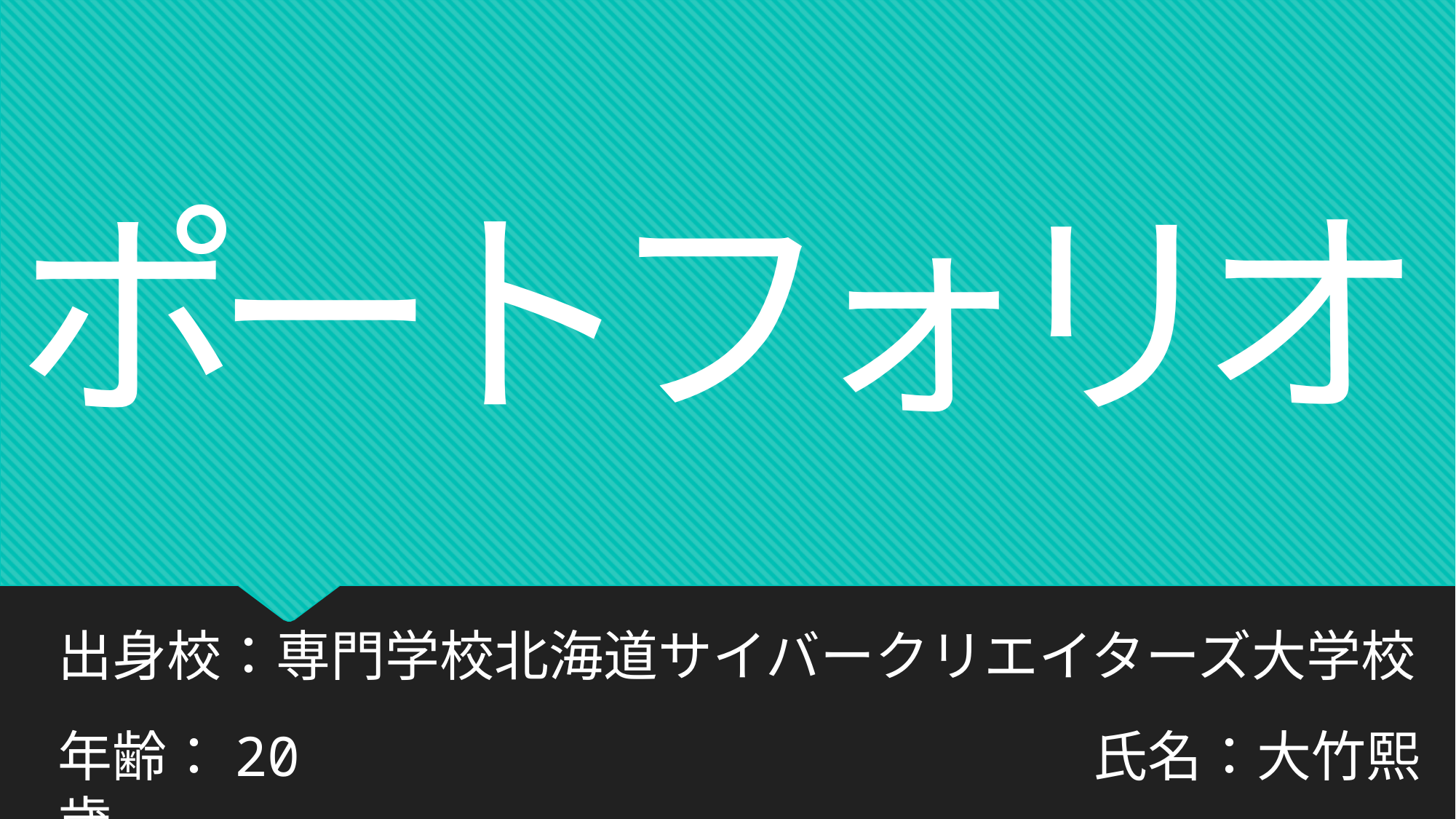

ポートフォリオ
出身校：専門学校北海道サイバークリエイターズ大学校
年齢：20歳
氏名：大竹熙